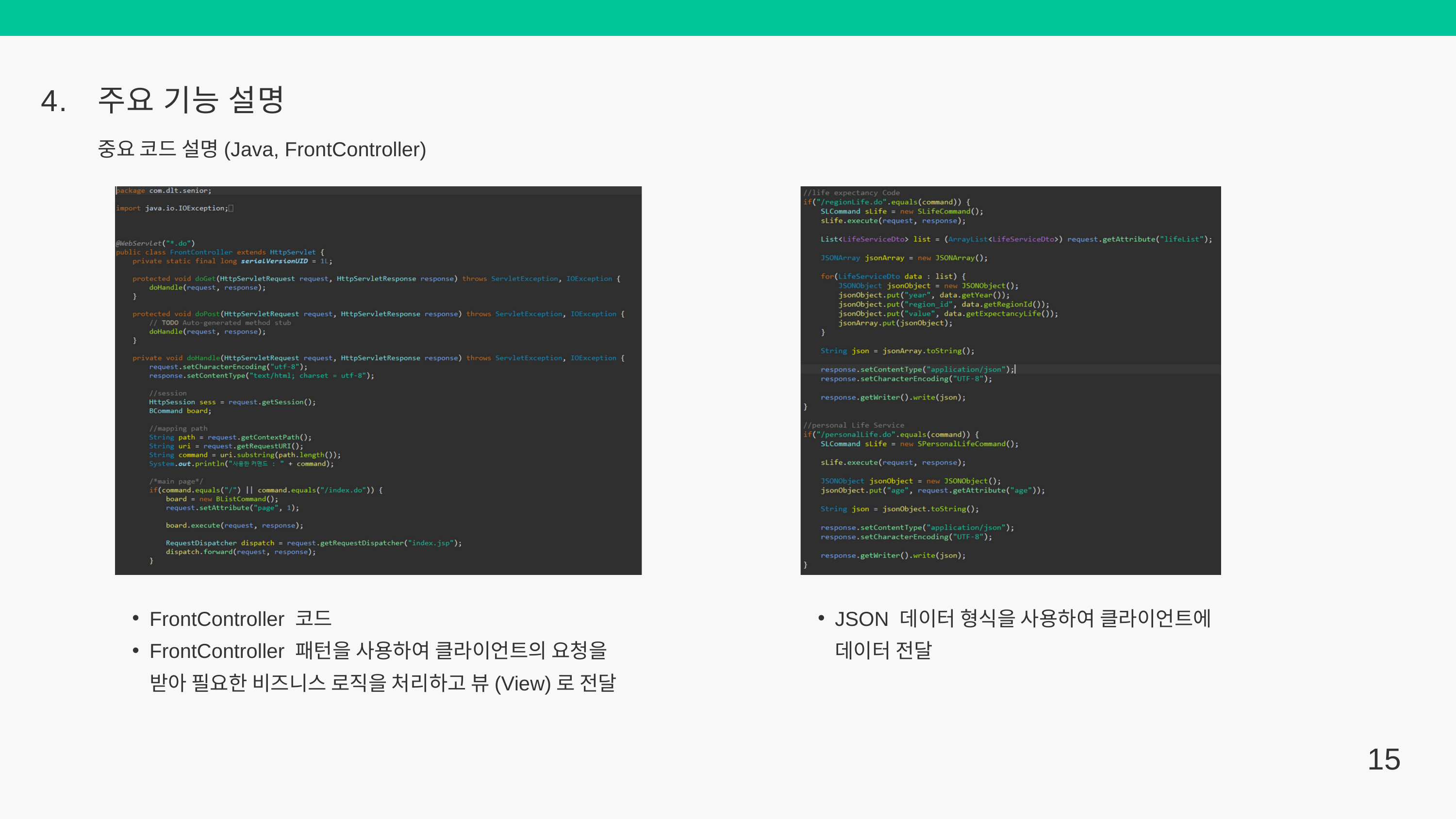

4.
주요 기능 설명
중요 코드 설명(Java, FrontController)

FrontController 코드
FrontController 패턴을 사용하여 클라이언트의 요청을 받아 필요한 비즈니스 로직을 처리하고 뷰(View)로 전달
JSON 데이터 형식을 사용하여 클라이언트에 데이터 전달
15